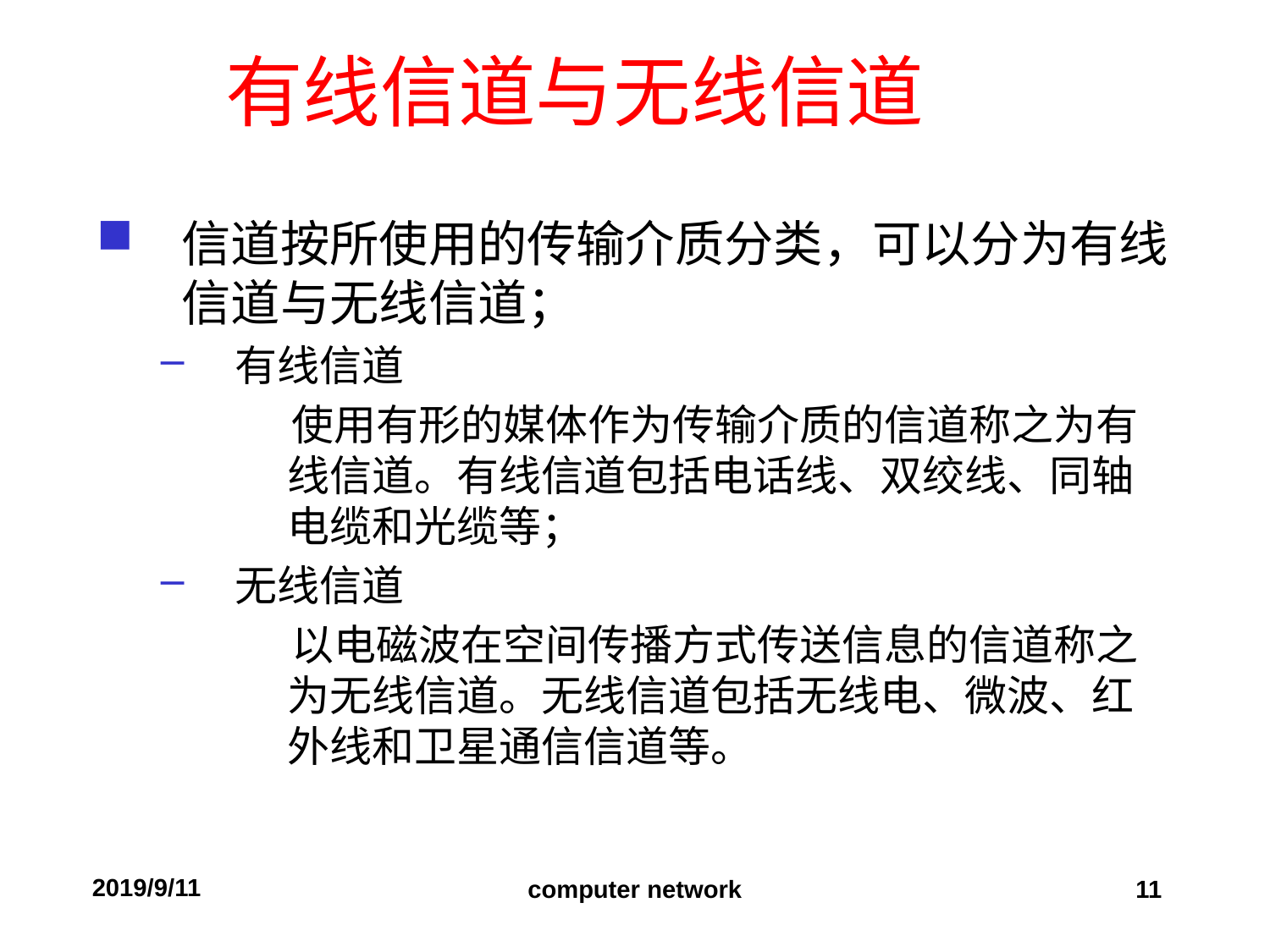

有线信道与无线信道
信道按所使用的传输介质分类，可以分为有线信道与无线信道；
有线信道
      使用有形的媒体作为传输介质的信道称之为有线信道。有线信道包括电话线、双绞线、同轴电缆和光缆等；
无线信道
      以电磁波在空间传播方式传送信息的信道称之为无线信道。无线信道包括无线电、微波、红外线和卫星通信信道等。
2019/9/11
computer network
11